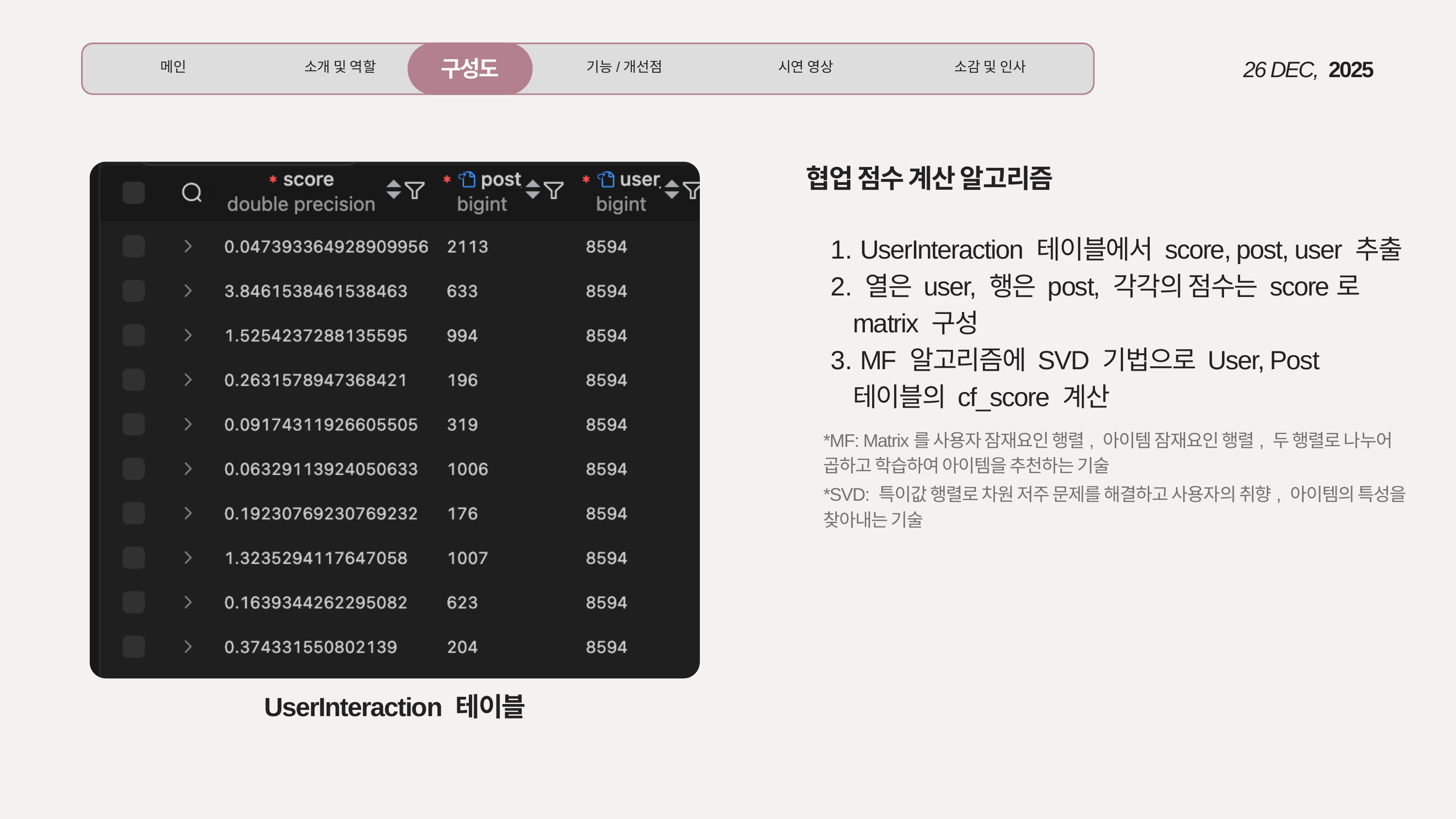

구성도
메인
소개 및 역할
기능/개선점
시연 영상
소감 및 인사
26 DEC,
2025

협업 점수 계산 알고리즘
 UserInteraction 테이블에서 score, post, user 추출
 열은 user, 행은 post, 각각의 점수는 score로 matrix 구성
 MF 알고리즘에 SVD 기법으로 User, Post 테이블의 cf_score 계산
*MF: Matrix를 사용자 잠재요인 행렬, 아이템 잠재요인 행렬, 두 행렬로 나누어 곱하고 학습하여 아이템을 추천하는 기술
*SVD: 특이값 행렬로 차원 저주 문제를 해결하고 사용자의 취향, 아이템의 특성을 찾아내는 기술
UserInteraction 테이블